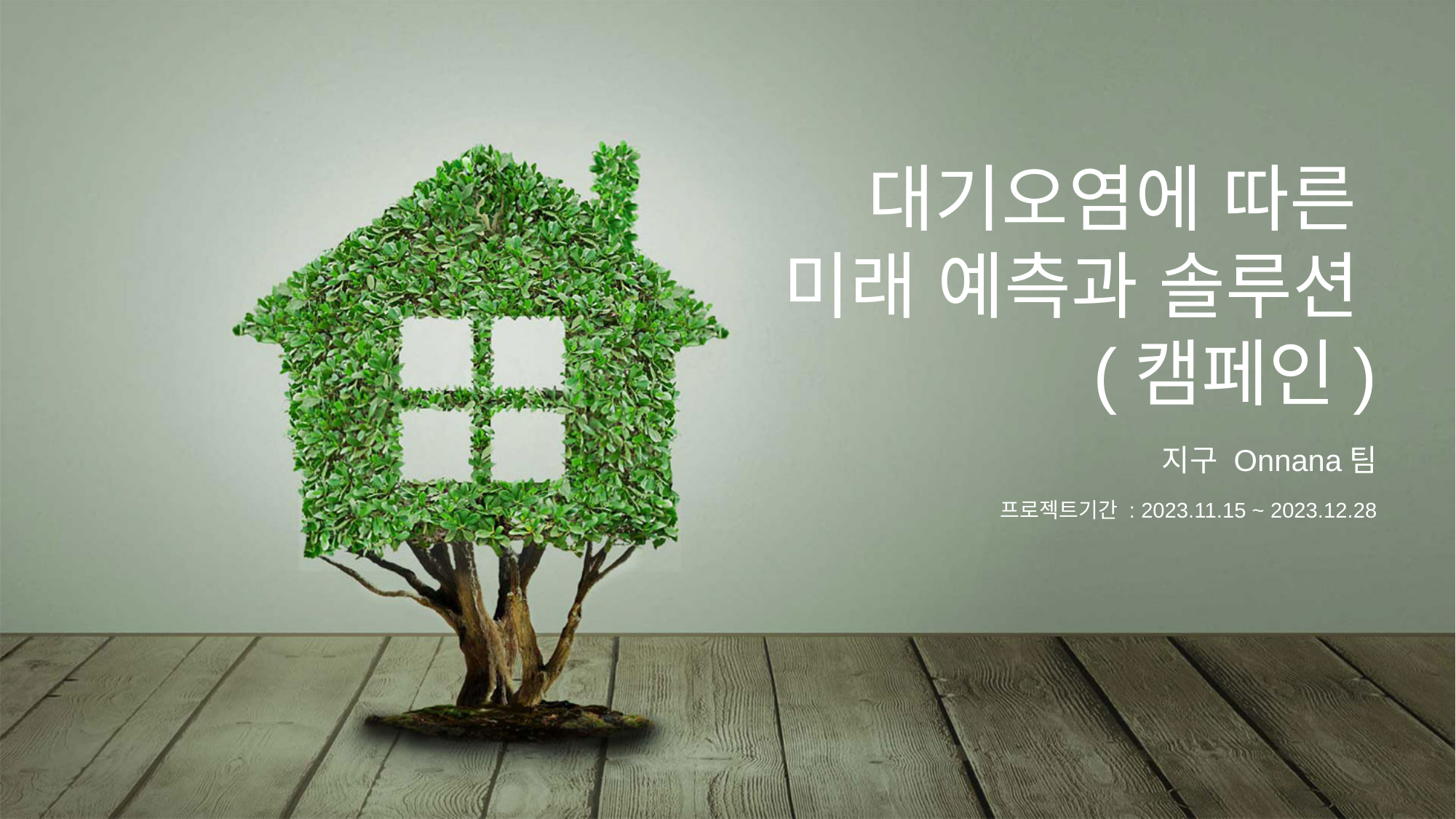

대기오염에 따른
미래 예측과 솔루션(캠페인)
지구 Onnana팀
프로젝트기간 : 2023.11.15 ~ 2023.12.28